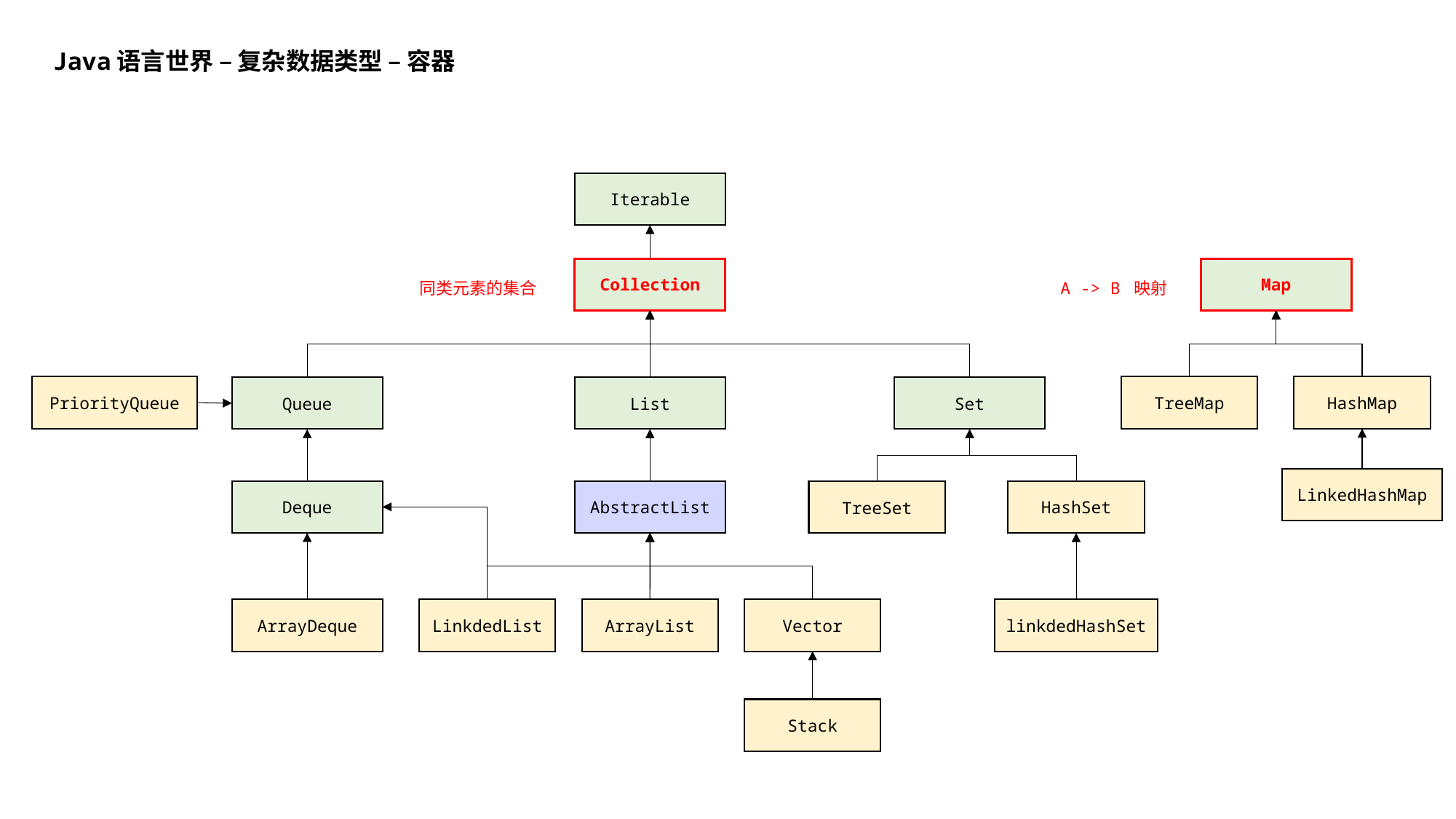

Java语言世界 – 复杂数据类型 – 容器
Iterable
Map
Collection
同类元素的集合
A -> B 映射
PriorityQueue
TreeMap
HashMap
Queue
List
Set
LinkedHashMap
Deque
AbstractList
HashSet
TreeSet
ArrayDeque
LinkdedList
ArrayList
Vector
linkdedHashSet
Stack